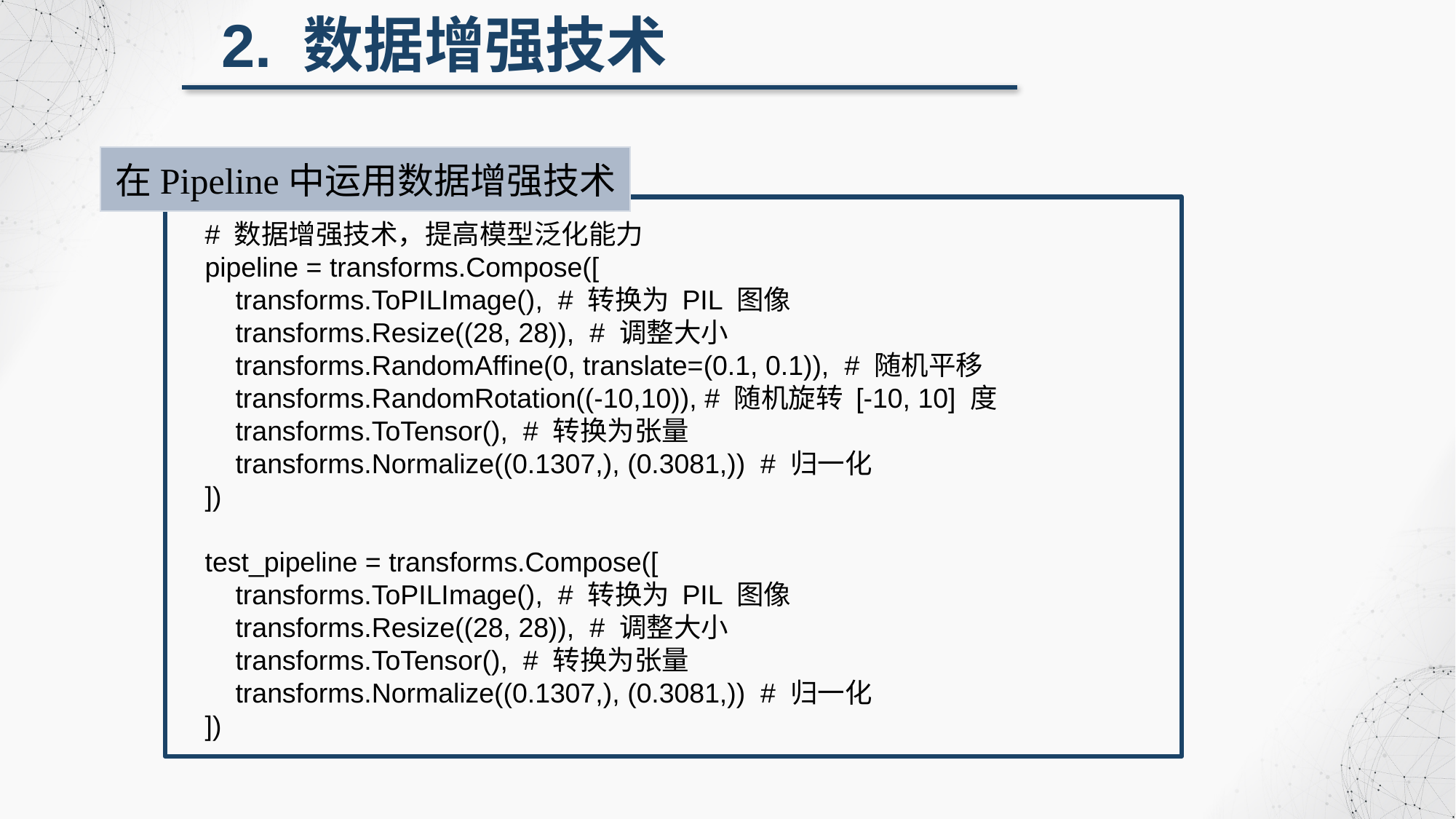

2. 数据增强技术
在Pipeline中运用数据增强技术

# 数据增强技术，提高模型泛化能力
pipeline = transforms.Compose([
    transforms.ToPILImage(),  # 转换为 PIL 图像
    transforms.Resize((28, 28)),  # 调整大小
    transforms.RandomAffine(0, translate=(0.1, 0.1)),  # 随机平移
    transforms.RandomRotation((-10,10)), # 随机旋转 [-10, 10] 度
    transforms.ToTensor(),  # 转换为张量
    transforms.Normalize((0.1307,), (0.3081,))  # 归一化
])

test_pipeline = transforms.Compose([
    transforms.ToPILImage(),  # 转换为 PIL 图像
    transforms.Resize((28, 28)),  # 调整大小
    transforms.ToTensor(),  # 转换为张量
    transforms.Normalize((0.1307,), (0.3081,))  # 归一化
])